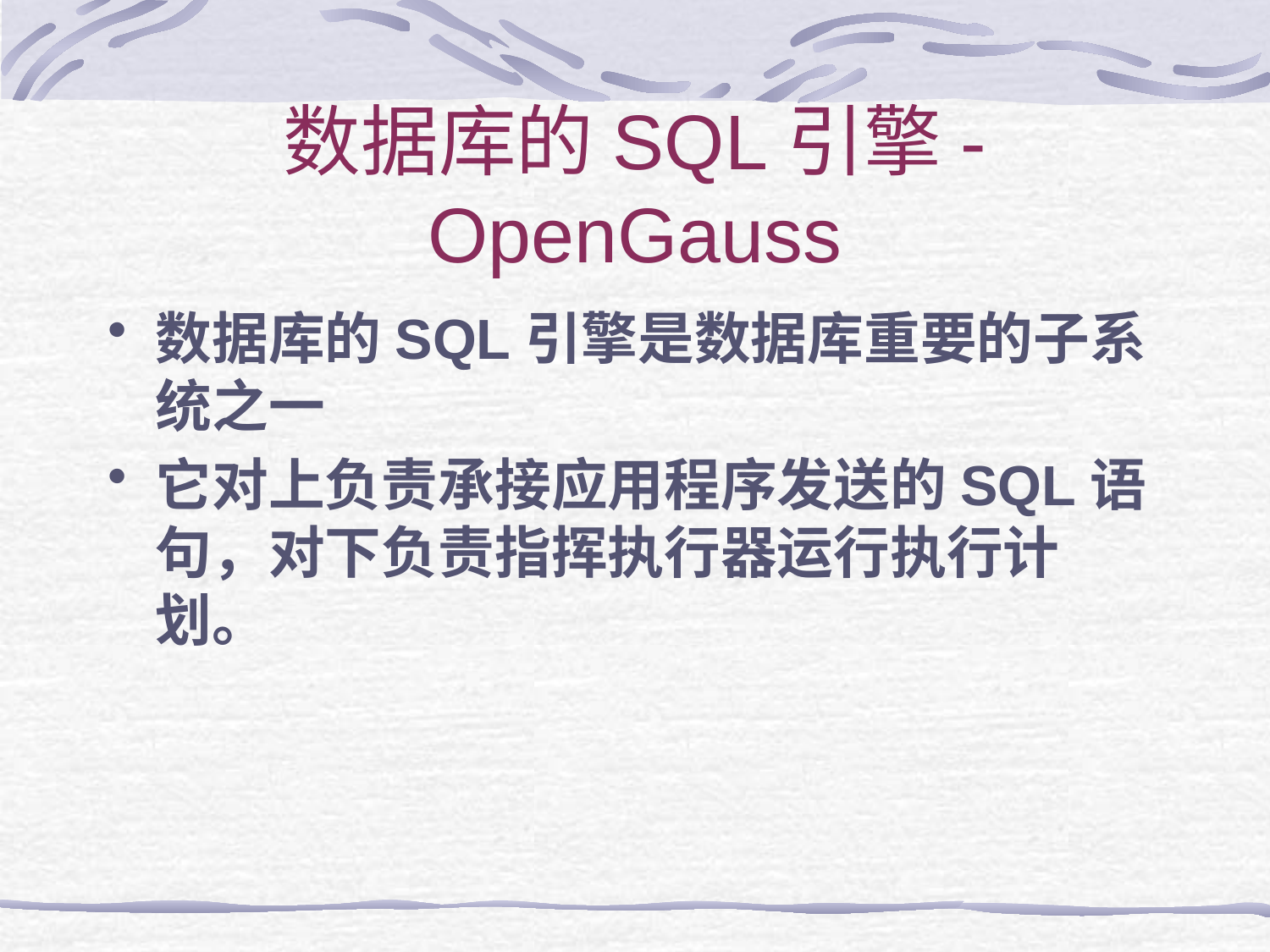

# 数据库的SQL引擎-OpenGauss
数据库的SQL引擎是数据库重要的子系统之一
它对上负责承接应用程序发送的SQL语句，对下负责指挥执行器运行执行计划。